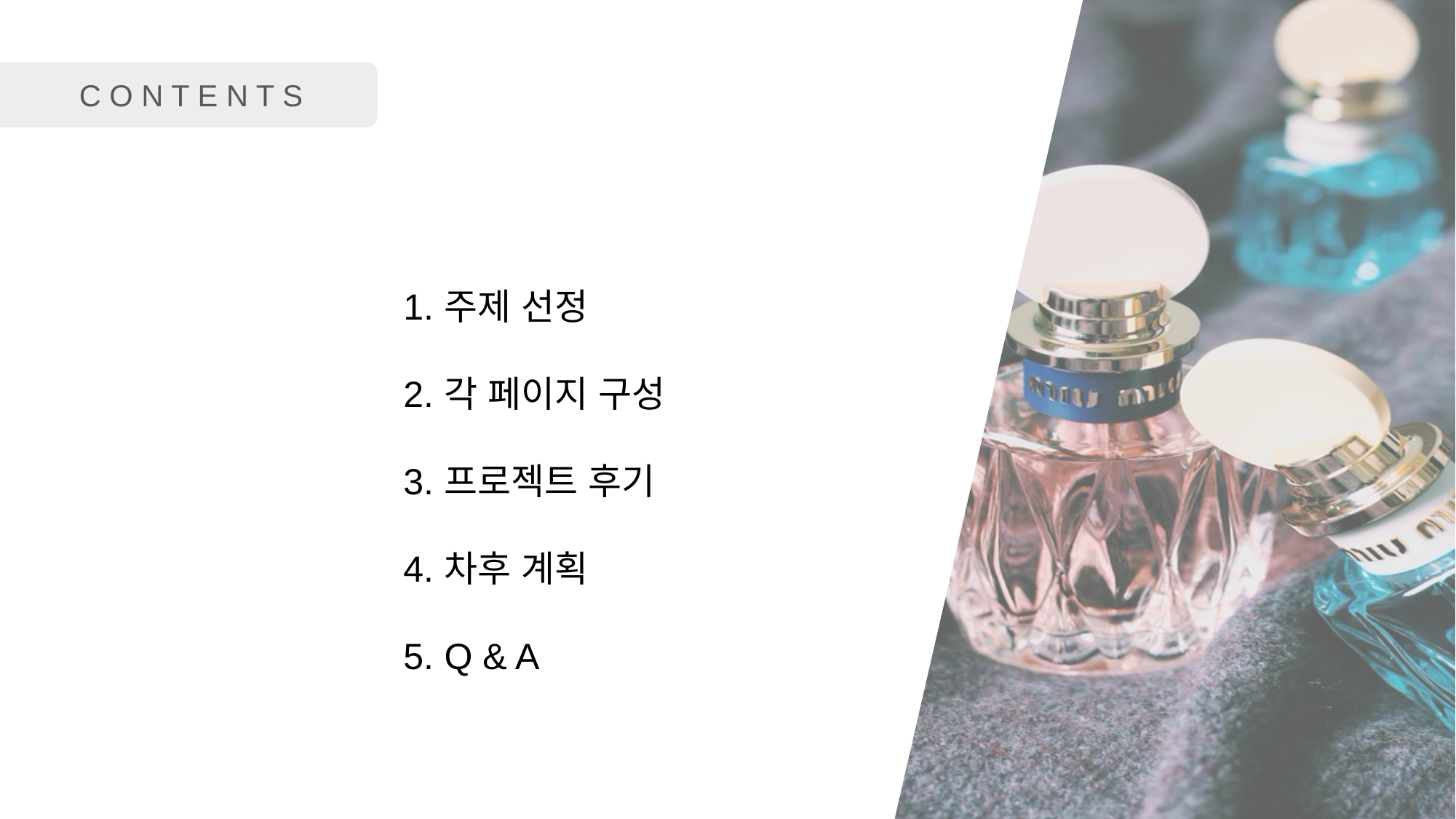

C O N T E N T S
주제 선정

각 페이지 구성

프로젝트 후기

차후 계획

Q & A